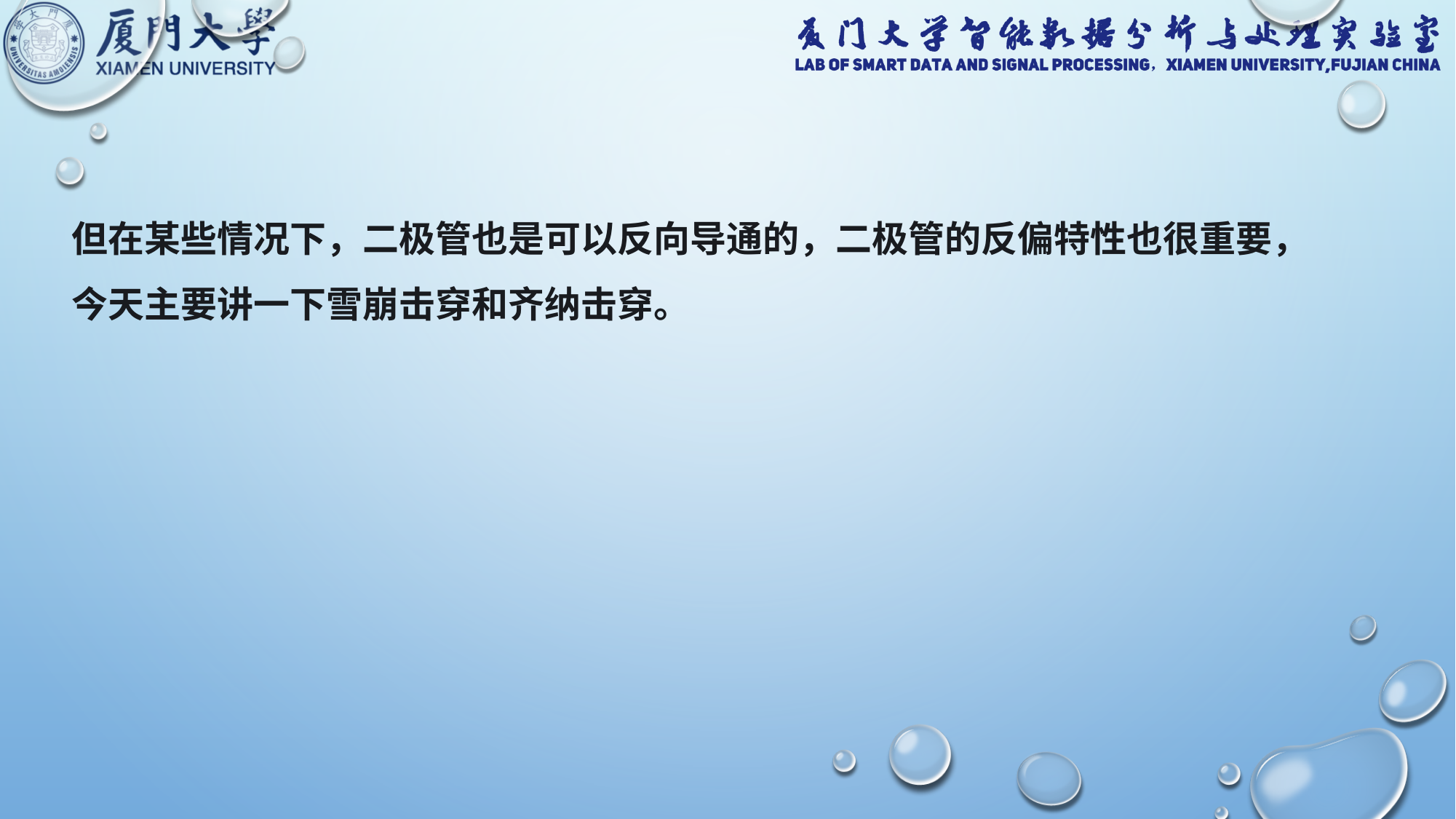

但在某些情况下，二极管也是可以反向导通的，二极管的反偏特性也很重要，今天主要讲一下雪崩击穿和齐纳击穿。
165